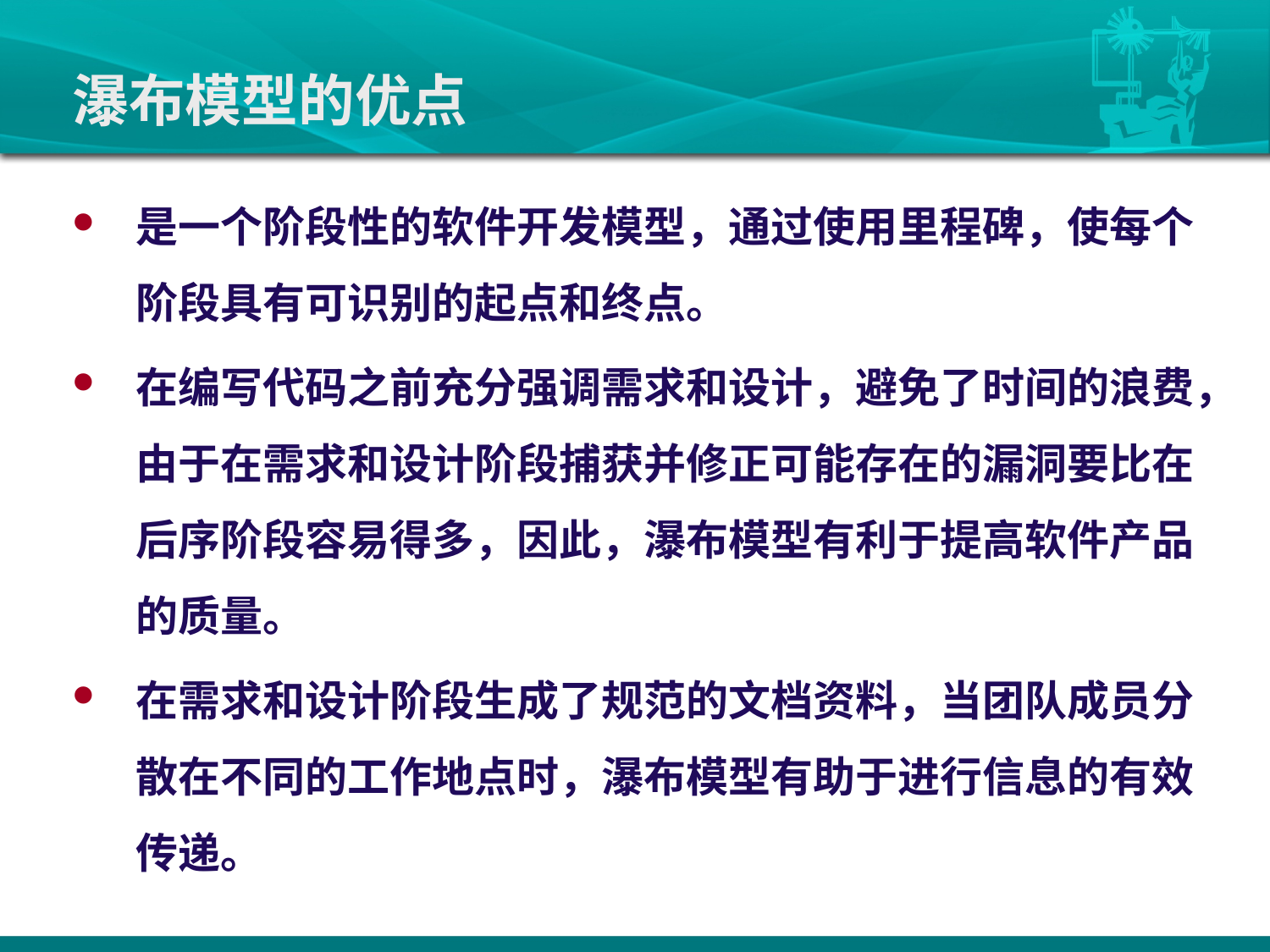

# 瀑布模型的优点
是一个阶段性的软件开发模型，通过使用里程碑，使每个阶段具有可识别的起点和终点。
在编写代码之前充分强调需求和设计，避免了时间的浪费，由于在需求和设计阶段捕获并修正可能存在的漏洞要比在后序阶段容易得多，因此，瀑布模型有利于提高软件产品的质量。
在需求和设计阶段生成了规范的文档资料，当团队成员分散在不同的工作地点时，瀑布模型有助于进行信息的有效传递。